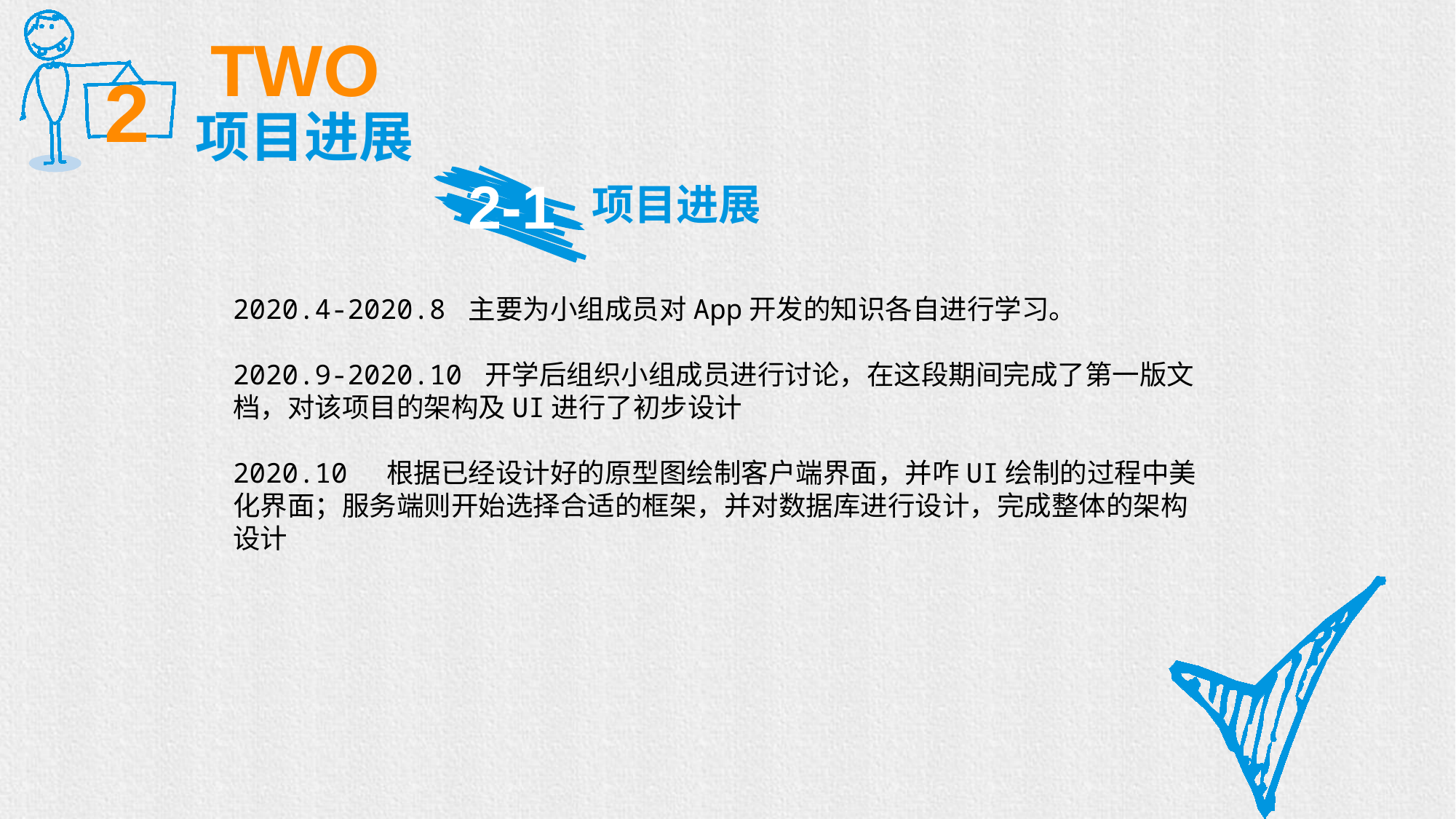

TWO
2
项目进展

2-1
项目进展
2020.4-2020.8 主要为小组成员对App开发的知识各自进行学习。
2020.9-2020.10 开学后组织小组成员进行讨论，在这段期间完成了第一版文档，对该项目的架构及UI进行了初步设计
2020.10  根据已经设计好的原型图绘制客户端界面，并咋UI绘制的过程中美化界面；服务端则开始选择合适的框架，并对数据库进行设计，完成整体的架构设计